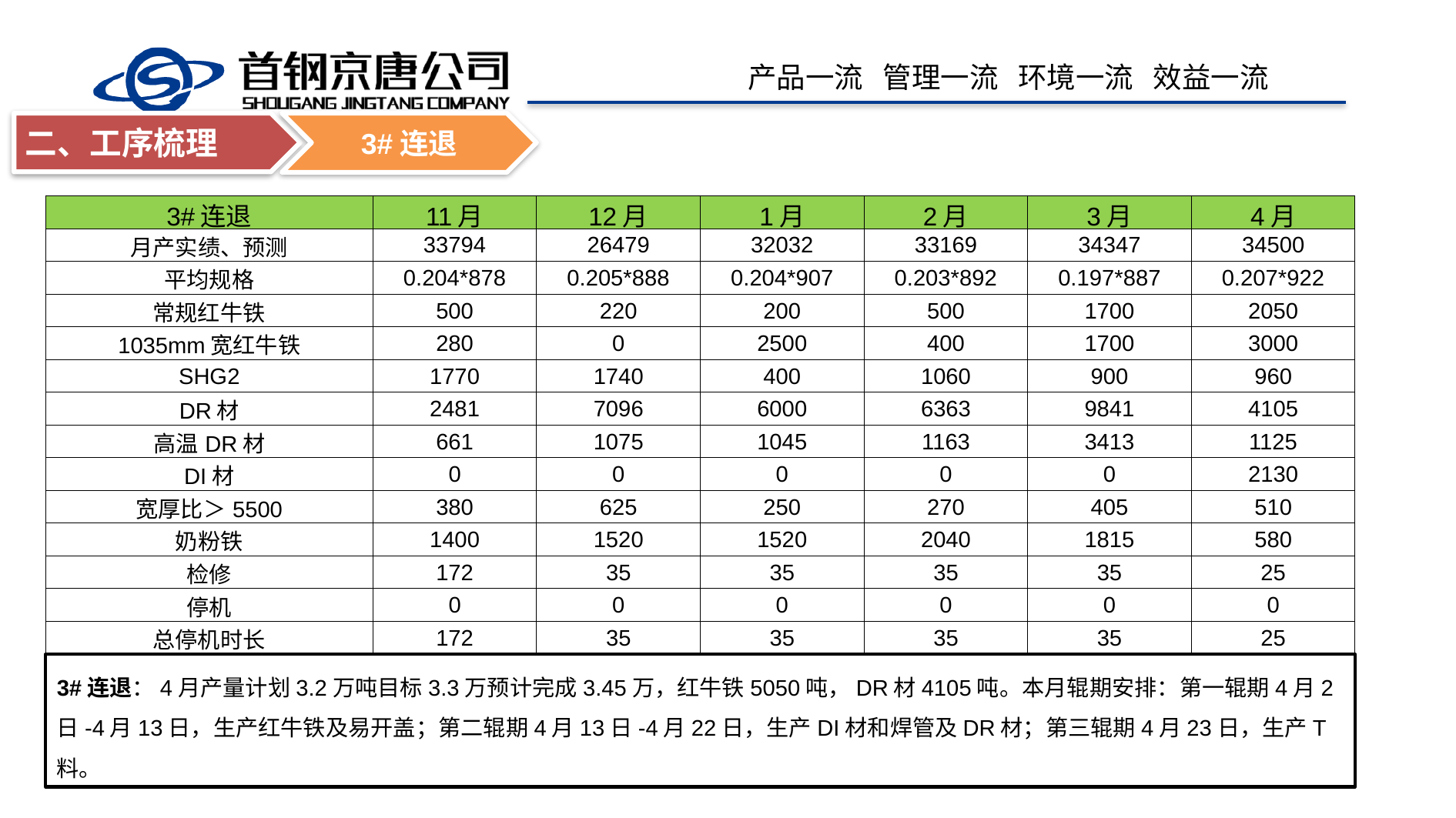

3#连退
二、工序梳理
| 3#连退 | 11月 | 12月 | 1月 | 2月 | 3月 | 4月 |
| --- | --- | --- | --- | --- | --- | --- |
| 月产实绩、预测 | 33794 | 26479 | 32032 | 33169 | 34347 | 34500 |
| 平均规格 | 0.204\*878 | 0.205\*888 | 0.204\*907 | 0.203\*892 | 0.197\*887 | 0.207\*922 |
| 常规红牛铁 | 500 | 220 | 200 | 500 | 1700 | 2050 |
| 1035mm宽红牛铁 | 280 | 0 | 2500 | 400 | 1700 | 3000 |
| SHG2 | 1770 | 1740 | 400 | 1060 | 900 | 960 |
| DR材 | 2481 | 7096 | 6000 | 6363 | 9841 | 4105 |
| 高温DR材 | 661 | 1075 | 1045 | 1163 | 3413 | 1125 |
| DI材 | 0 | 0 | 0 | 0 | 0 | 2130 |
| 宽厚比＞5500 | 380 | 625 | 250 | 270 | 405 | 510 |
| 奶粉铁 | 1400 | 1520 | 1520 | 2040 | 1815 | 580 |
| 检修 | 172 | 35 | 35 | 35 | 35 | 25 |
| 停机 | 0 | 0 | 0 | 0 | 0 | 0 |
| 总停机时长 | 172 | 35 | 35 | 35 | 35 | 25 |
3#连退：4月产量计划3.2万吨目标3.3万预计完成3.45万，红牛铁5050吨，DR材4105吨。本月辊期安排：第一辊期4月2日-4月13日，生产红牛铁及易开盖；第二辊期4月13日-4月22日，生产DI材和焊管及DR材；第三辊期4月23日，生产T料。